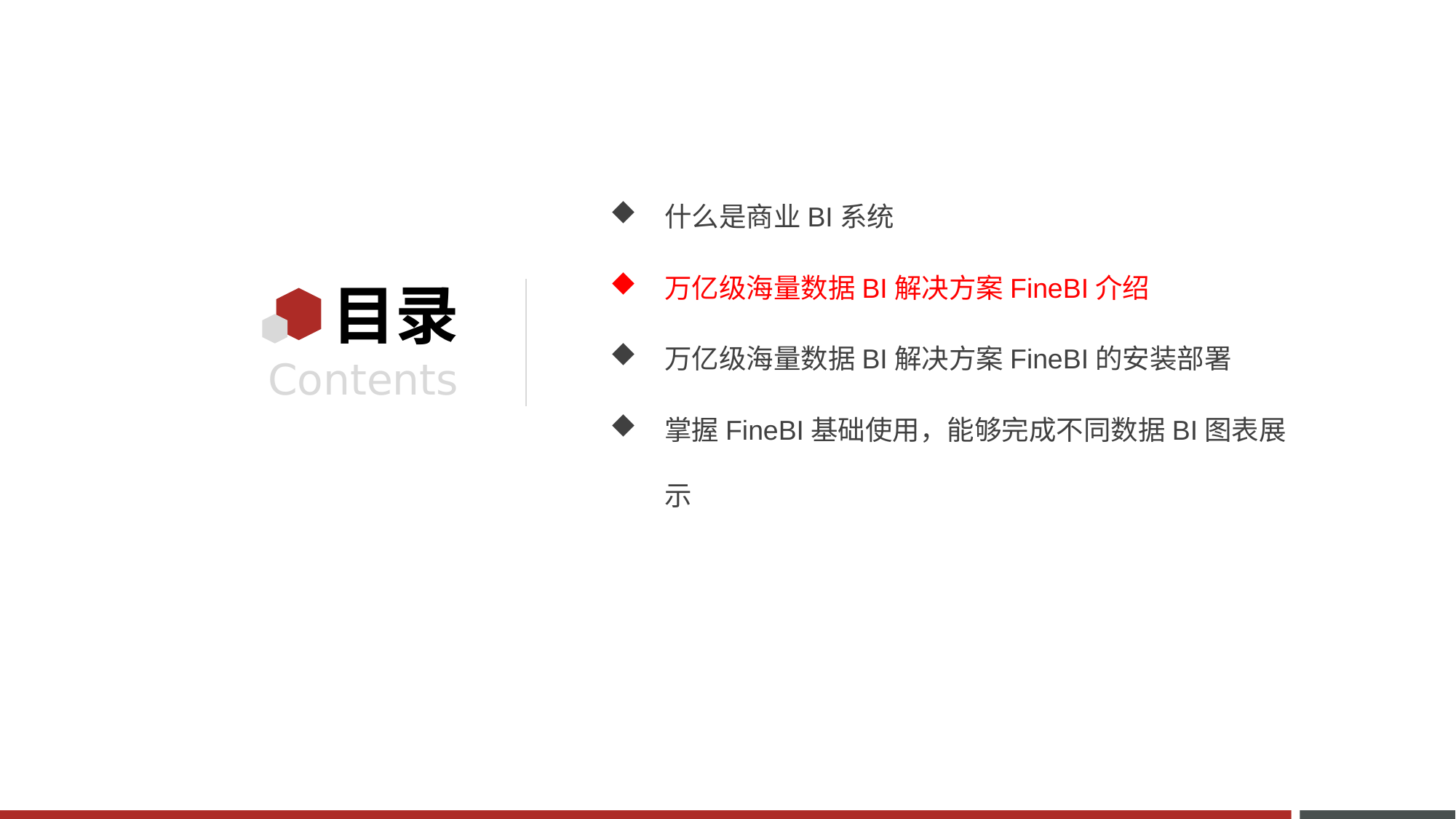

什么是商业BI系统
万亿级海量数据BI解决方案FineBI介绍
万亿级海量数据BI解决方案FineBI的安装部署
掌握FineBI基础使用，能够完成不同数据BI图表展示